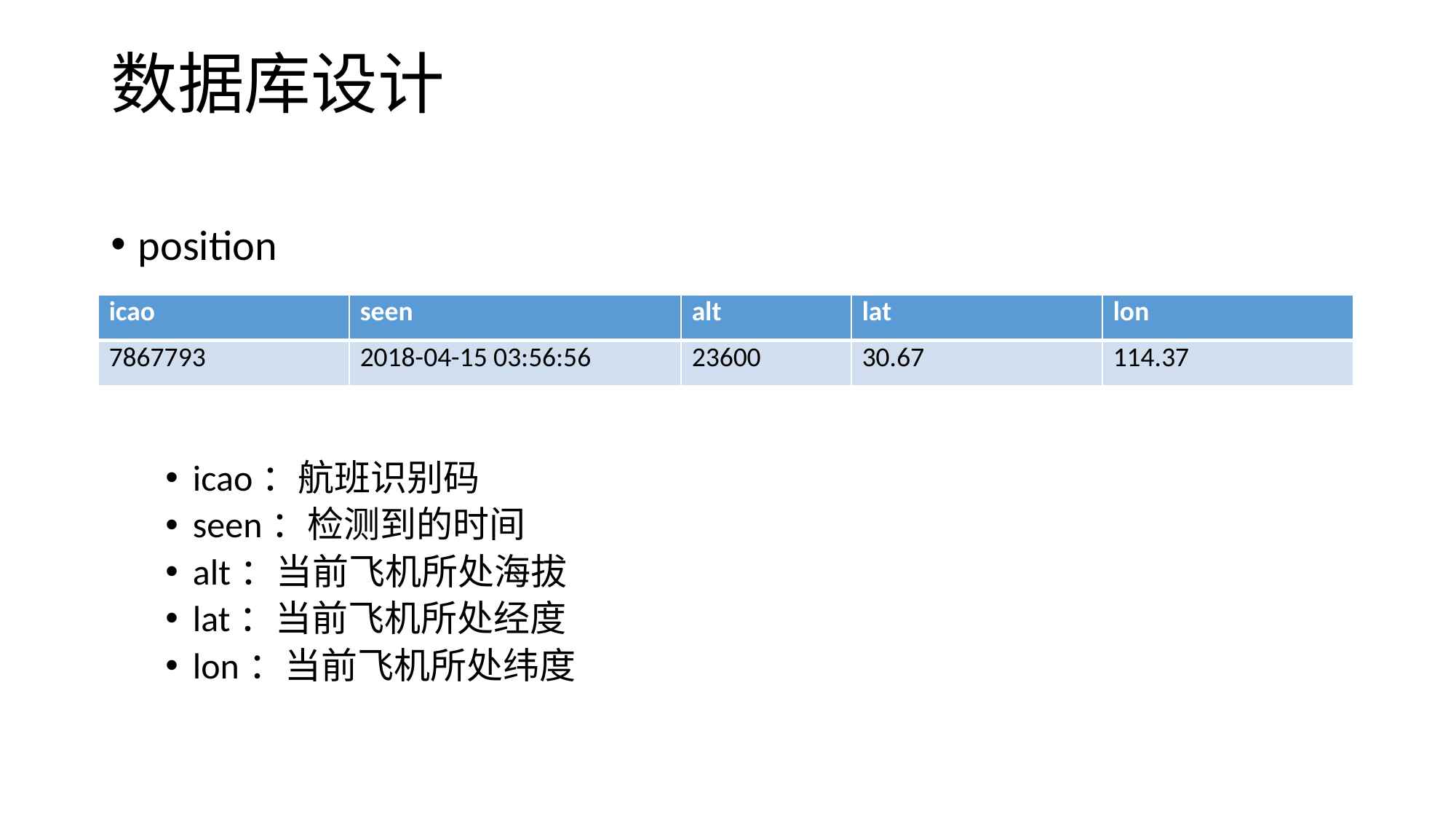

# 数据库设计

position

icao：航班识别码
seen：检测到的时间
alt：当前飞机所处海拔
lat：当前飞机所处经度
lon：当前飞机所处纬度

| icao | seen | alt | lat | lon |
| --- | --- | --- | --- | --- |
| 7867793 | 2018-04-15 03:56:56 | 23600 | 30.67 | 114.37 |